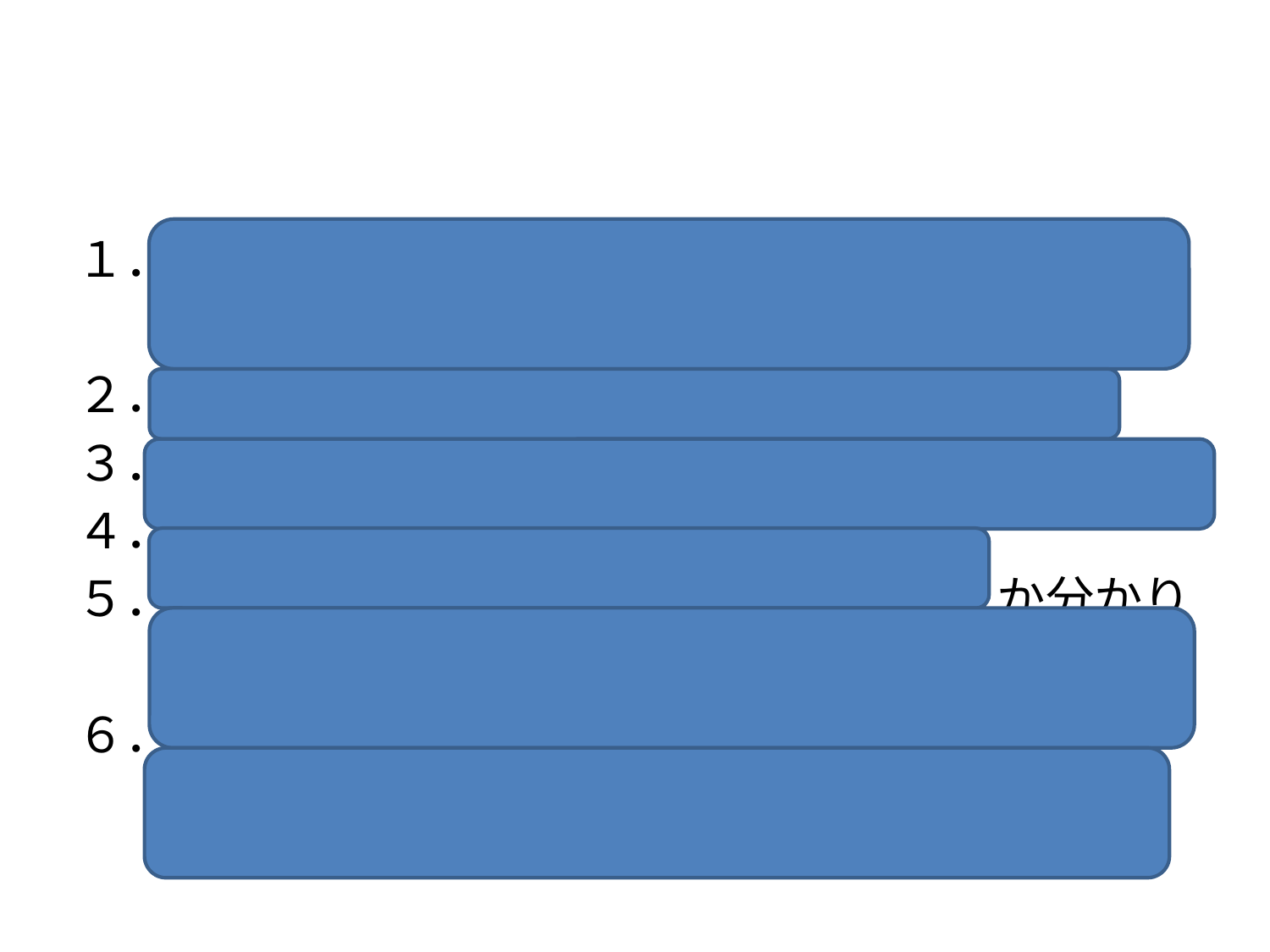

#

１．一年後も日本語を勉強しているかどうか分
　　かりません。
２．五年後、何をしているか分かりません。
３．どんな夢（ゆめ）を見たか、覚えていません。
４．結婚するかどうか、分かりません。
５．宇宙人（うちゅうじん）がいるかどうか分かり
　　ません。
６．人が月（つき）に住めるかどうか分かりませ
　　ん。